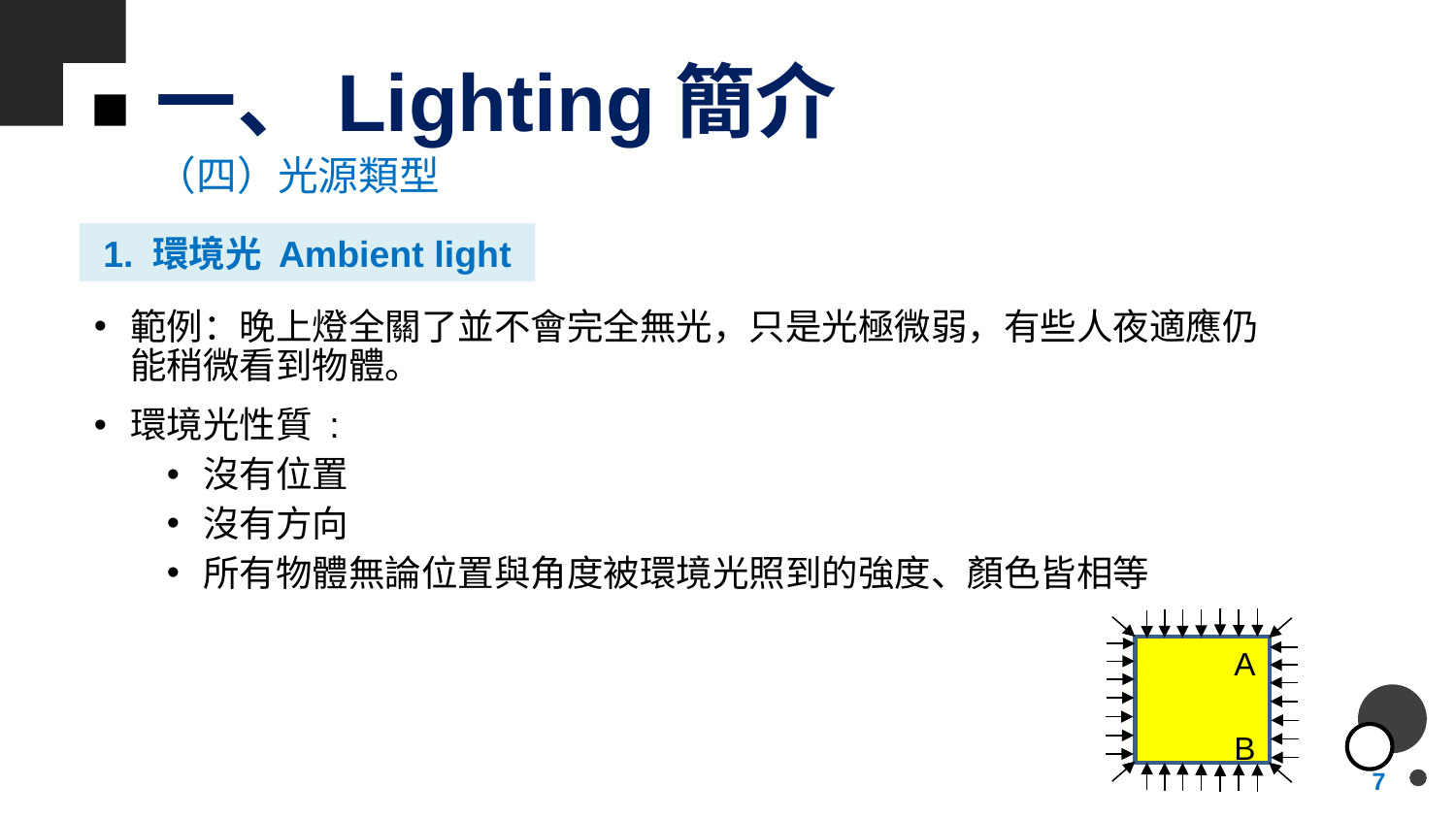

# 一、Lighting簡介
（四）光源類型
1. 環境光 Ambient light
範例：晚上燈全關了並不會完全無光，只是光極微弱，有些人夜適應仍能稍微看到物體。
環境光性質 :
沒有位置
沒有方向
所有物體無論位置與角度被環境光照到的強度、顏色皆相等
A

B

7